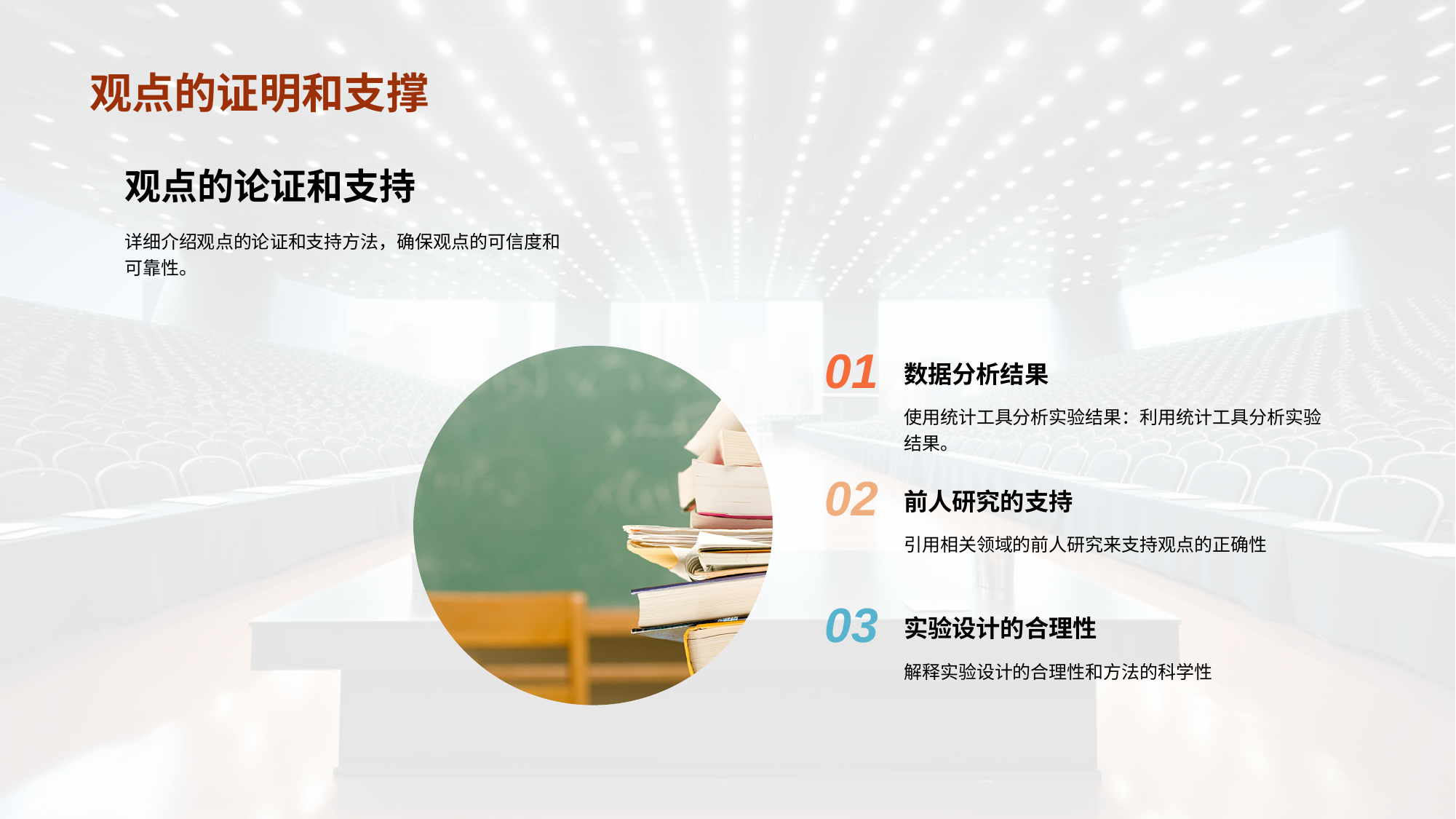

# 观点的证明和支撑
观点的论证和支持
详细介绍观点的论证和支持方法，确保观点的可信度和可靠性。
01

数据分析结果
使用统计工具分析实验结果：利用统计工具分析实验结果。
02
前人研究的支持
引用相关领域的前人研究来支持观点的正确性
03
实验设计的合理性
解释实验设计的合理性和方法的科学性